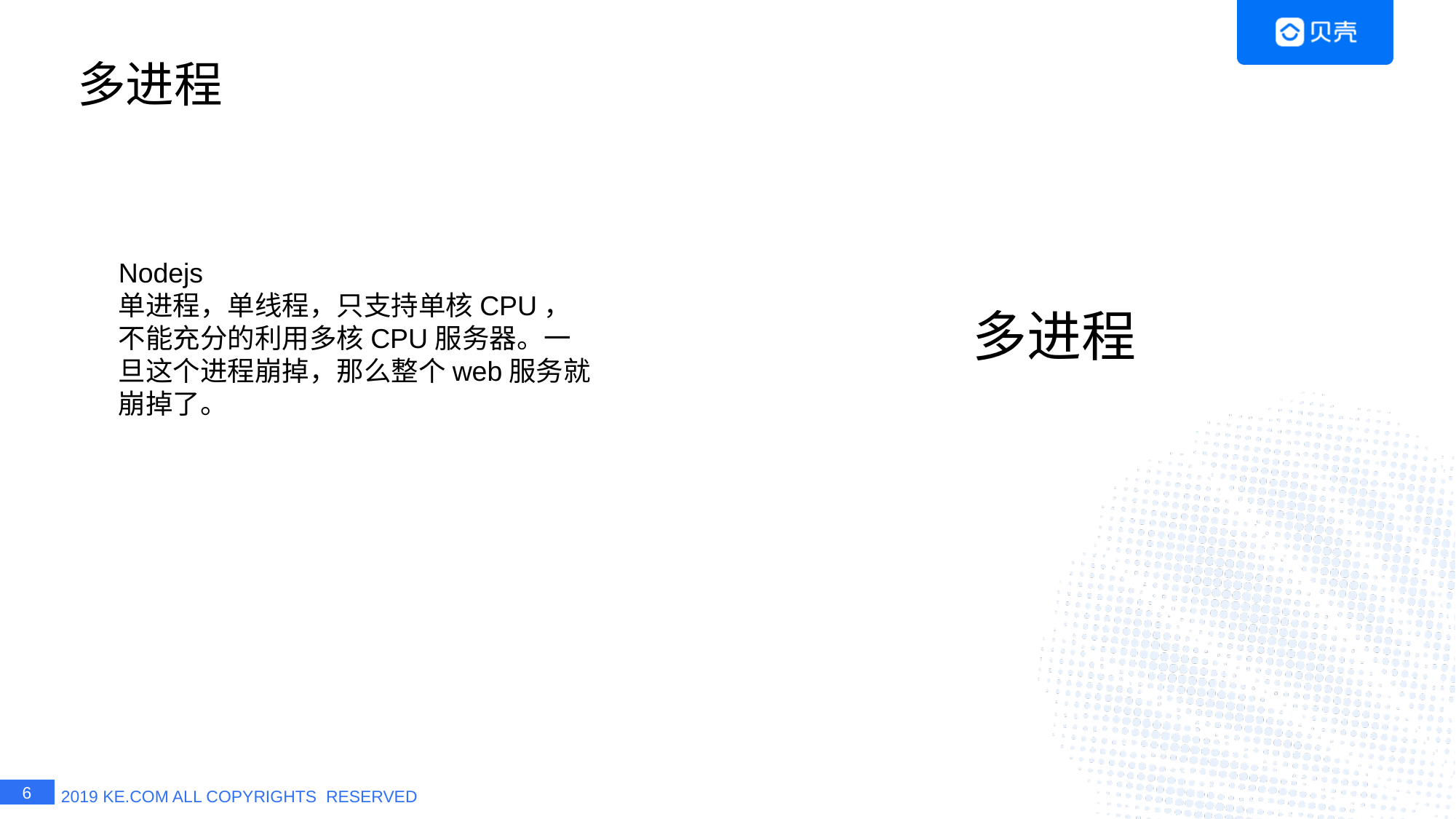

# 多进程

Nodejs
单进程，单线程，只支持单核CPU，不能充分的利用多核CPU服务器。一旦这个进程崩掉，那么整个web服务就崩掉了。
多进程